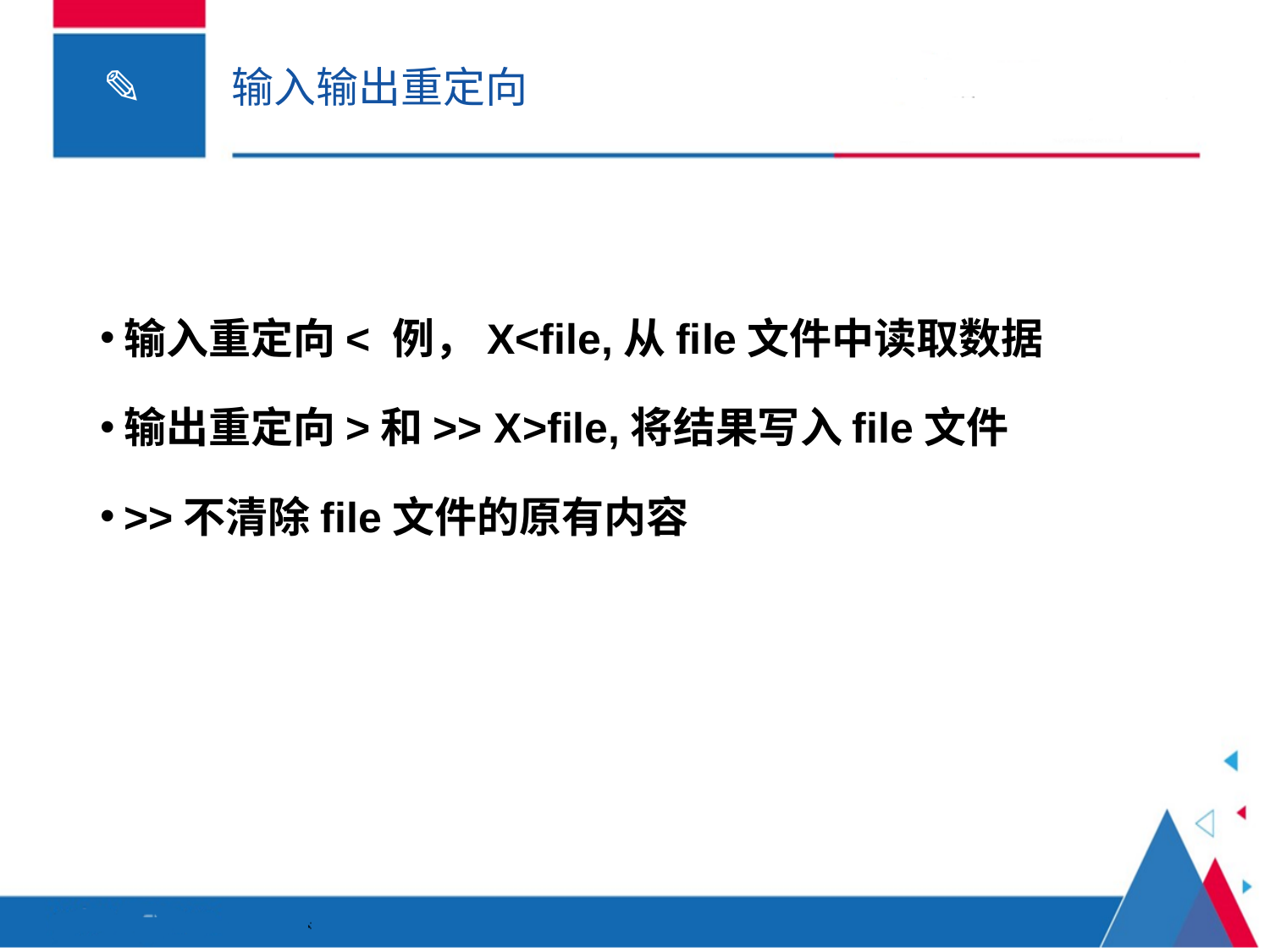

# 输入输出重定向
输入重定向< 例，X<file,从file文件中读取数据
输出重定向>和>> X>file,将结果写入file文件
>>不清除file文件的原有内容